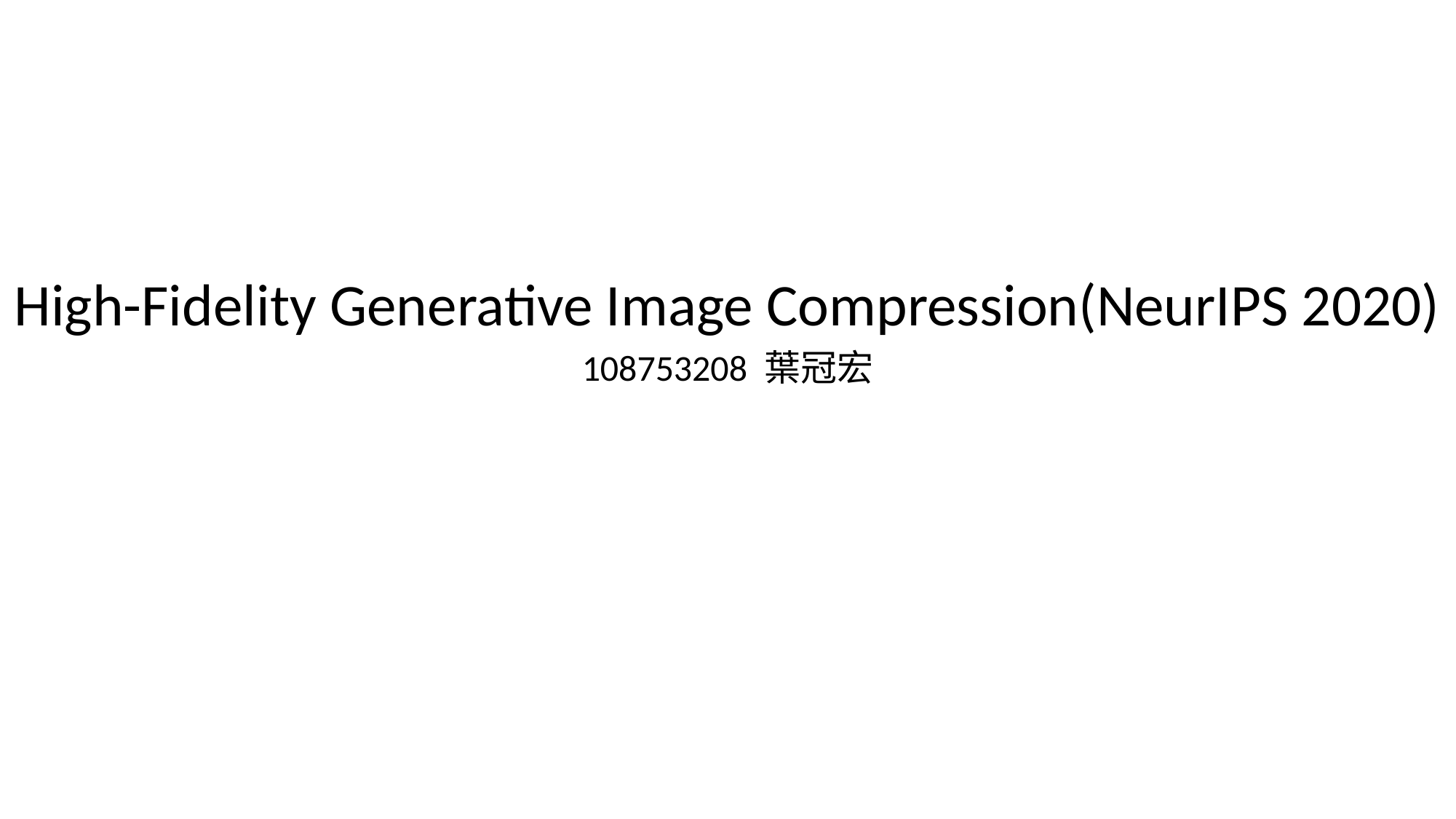

# High-Fidelity Generative Image Compression(NeurIPS 2020)
108753208 葉冠宏